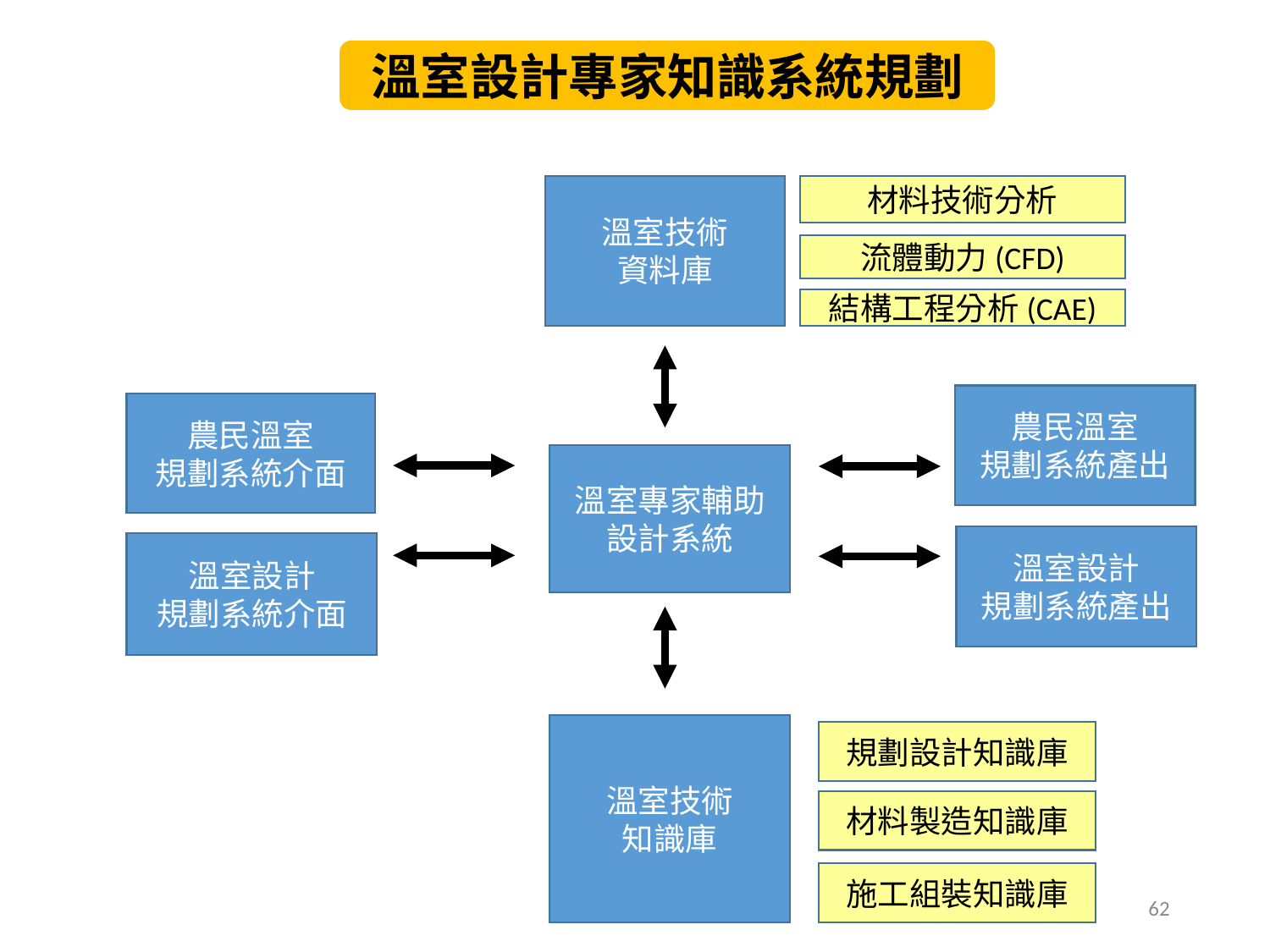

溫室設計專家知識系統規劃
溫室技術
資料庫
材料技術分析
流體動力(CFD)
結構工程分析(CAE)
農民溫室
規劃系統產出
農民溫室
規劃系統介面
溫室專家輔助
設計系統
溫室設計
規劃系統產出
溫室設計
規劃系統介面
溫室技術
知識庫
規劃設計知識庫
材料製造知識庫
施工組裝知識庫
62